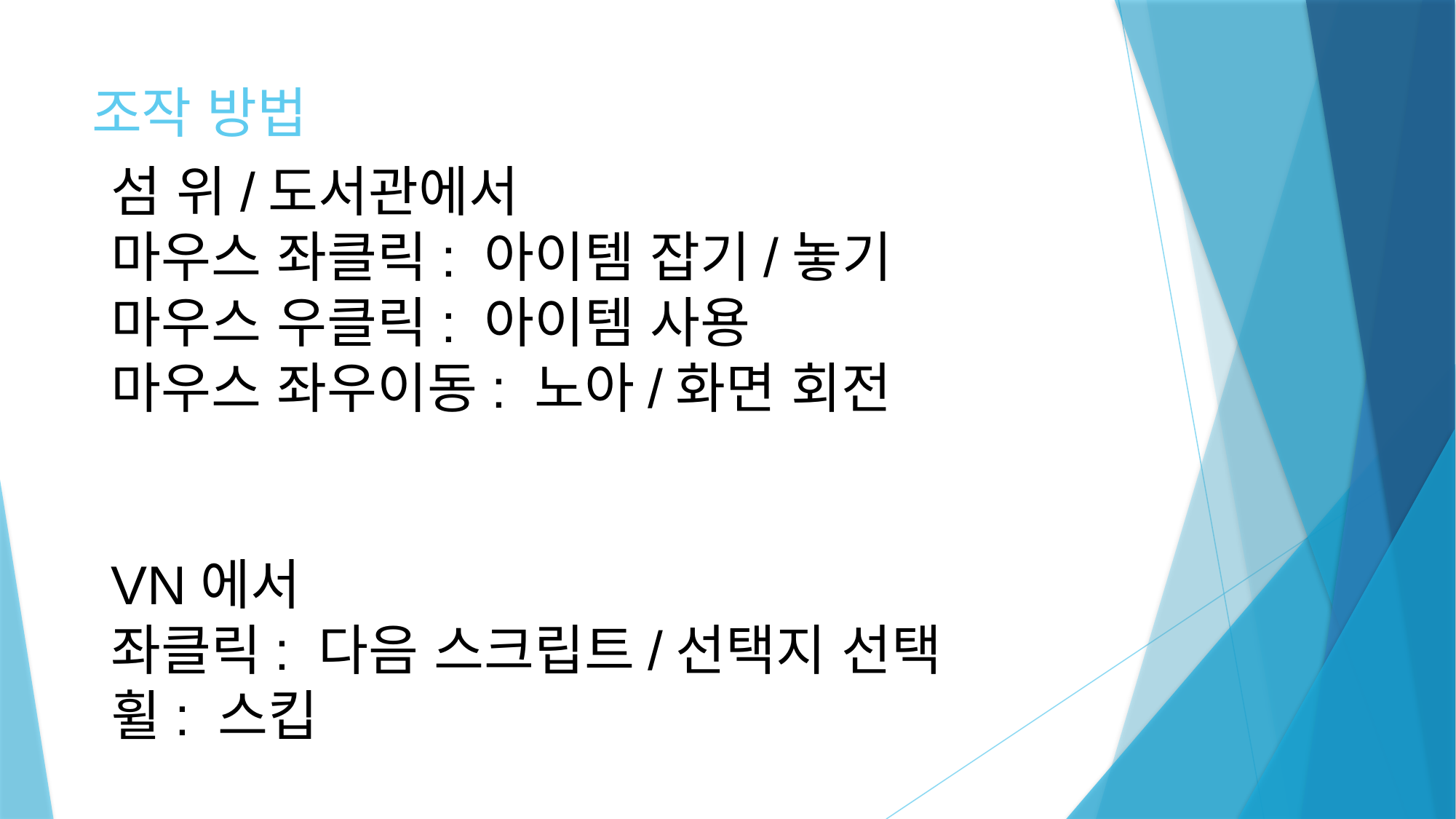

# 조작 방법
섬 위/도서관에서
마우스 좌클릭: 아이템 잡기/놓기
마우스 우클릭: 아이템 사용
마우스 좌우이동: 노아/화면 회전

VN에서
좌클릭: 다음 스크립트/선택지 선택
휠: 스킵